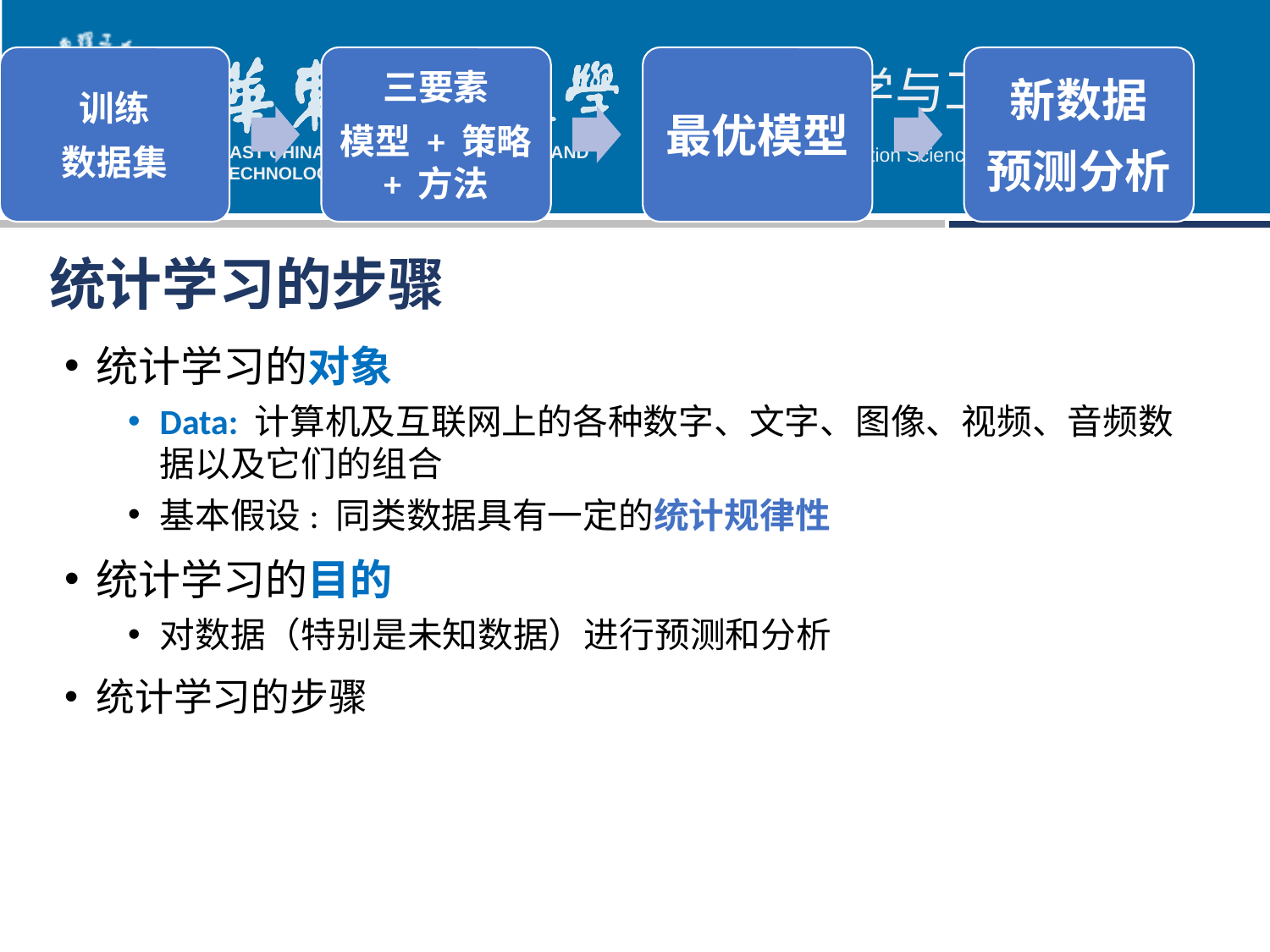

统计学习的步骤
统计学习的对象
Data: 计算机及互联网上的各种数字、文字、图像、视频、音频数据以及它们的组合
基本假设: 同类数据具有一定的统计规律性
统计学习的目的
对数据（特别是未知数据）进行预测和分析
统计学习的步骤
训练
数据集

三要素
模型 + 策略 + 方法

最优模型

新数据
预测分析
30